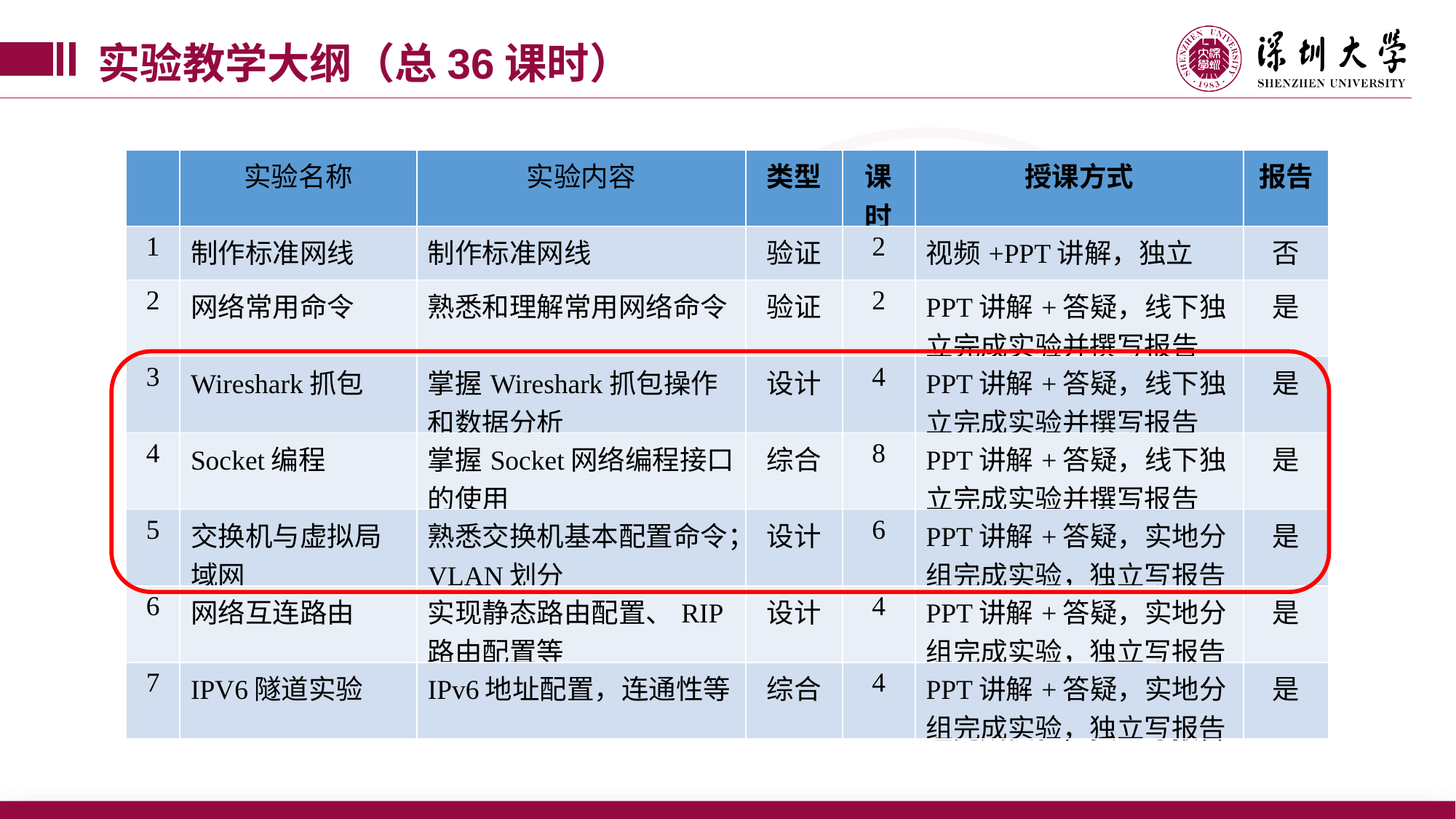

实验教学大纲（总36课时）

|  | 实验名称 | 实验内容 | 类型 | 课时 | 授课方式 | 报告 |
| --- | --- | --- | --- | --- | --- | --- |
| 1 | 制作标准网线 | 制作标准网线 | 验证 | 2 | 视频+PPT讲解，独立 | 否 |
| 2 | 网络常用命令 | 熟悉和理解常用网络命令 | 验证 | 2 | PPT讲解+答疑，线下独立完成实验并撰写报告 | 是 |
| 3 | Wireshark抓包 | 掌握Wireshark抓包操作和数据分析 | 设计 | 4 | PPT讲解+答疑，线下独立完成实验并撰写报告 | 是 |
| 4 | Socket编程 | 掌握Socket网络编程接口的使用 | 综合 | 8 | PPT讲解+答疑，线下独立完成实验并撰写报告 | 是 |
| 5 | 交换机与虚拟局域网 | 熟悉交换机基本配置命令；VLAN划分 | 设计 | 6 | PPT讲解+答疑，实地分组完成实验，独立写报告 | 是 |
| 6 | 网络互连路由 | 实现静态路由配置、RIP路由配置等 | 设计 | 4 | PPT讲解+答疑，实地分组完成实验，独立写报告 | 是 |
| 7 | IPV6隧道实验 | IPv6地址配置，连通性等 | 综合 | 4 | PPT讲解+答疑，实地分组完成实验，独立写报告 | 是 |